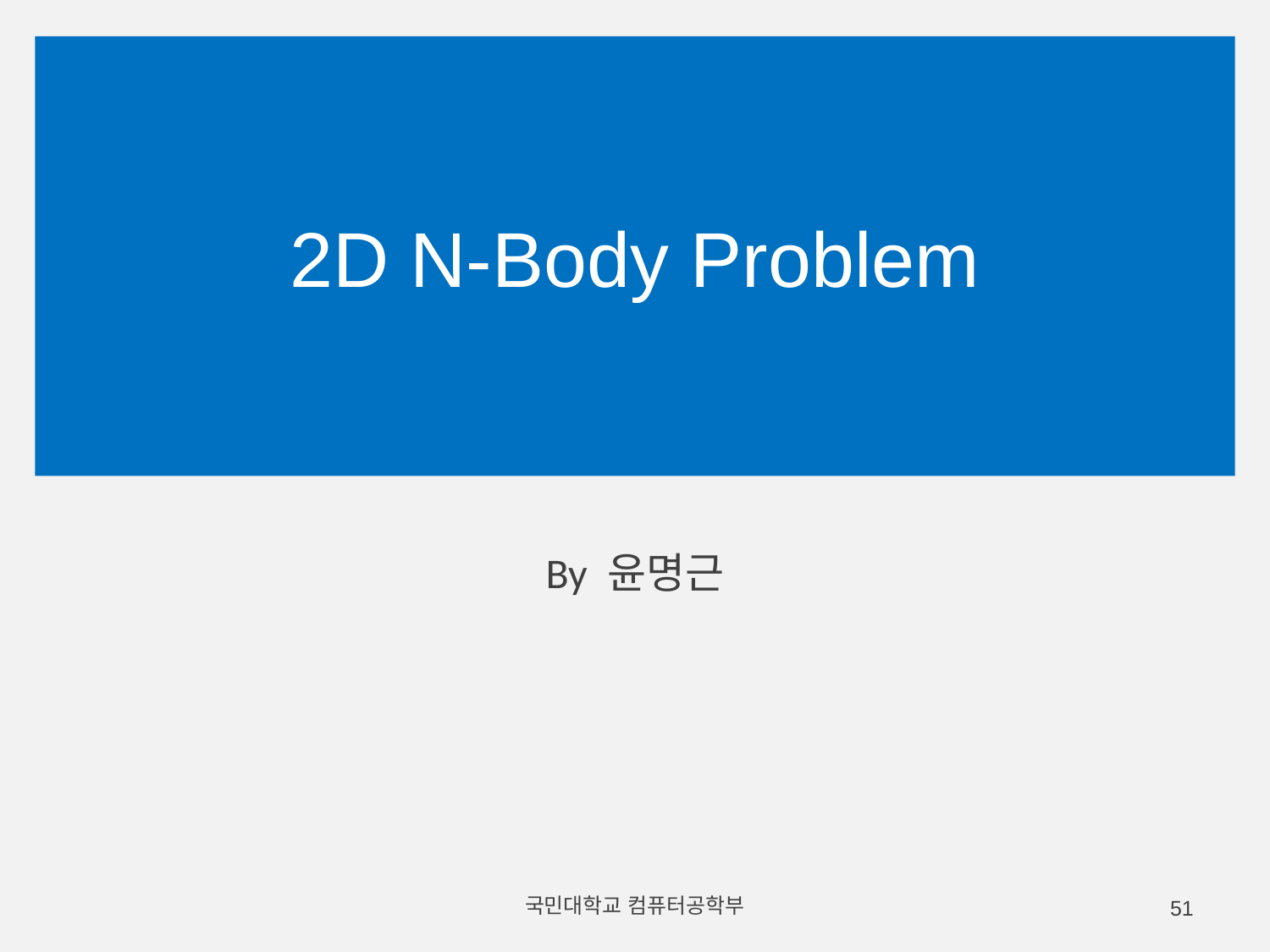

# 2D N-Body Problem
By 윤명근
국민대학교 컴퓨터공학부
51